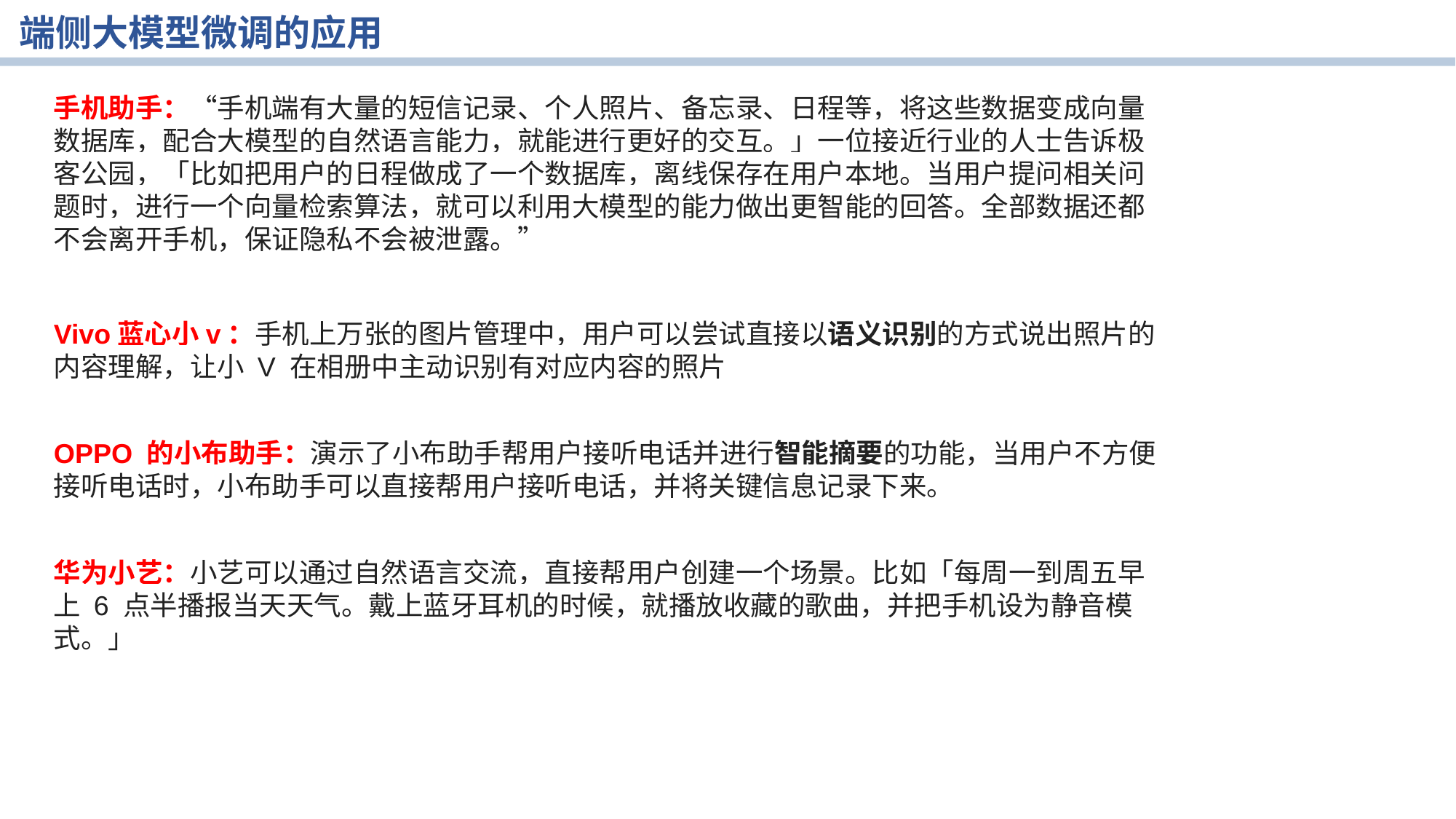

端侧大模型微调的应用

手机助手：“手机端有大量的短信记录、个人照片、备忘录、日程等，将这些数据变成向量数据库，配合大模型的自然语言能力，就能进行更好的交互。」一位接近行业的人士告诉极客公园，「比如把用户的日程做成了一个数据库，离线保存在用户本地。当用户提问相关问题时，进行一个向量检索算法，就可以利用大模型的能力做出更智能的回答。全部数据还都不会离开手机，保证隐私不会被泄露。”
Vivo蓝心小v：手机上万张的图片管理中，用户可以尝试直接以语义识别的方式说出照片的内容理解，让小 V 在相册中主动识别有对应内容的照片
OPPO 的小布助手：演示了小布助手帮用户接听电话并进行智能摘要的功能，当用户不方便接听电话时，小布助手可以直接帮用户接听电话，并将关键信息记录下来。
华为小艺：小艺可以通过自然语言交流，直接帮用户创建一个场景。比如「每周一到周五早上 6 点半播报当天天气。戴上蓝牙耳机的时候，就播放收藏的歌曲，并把手机设为静音模式。」